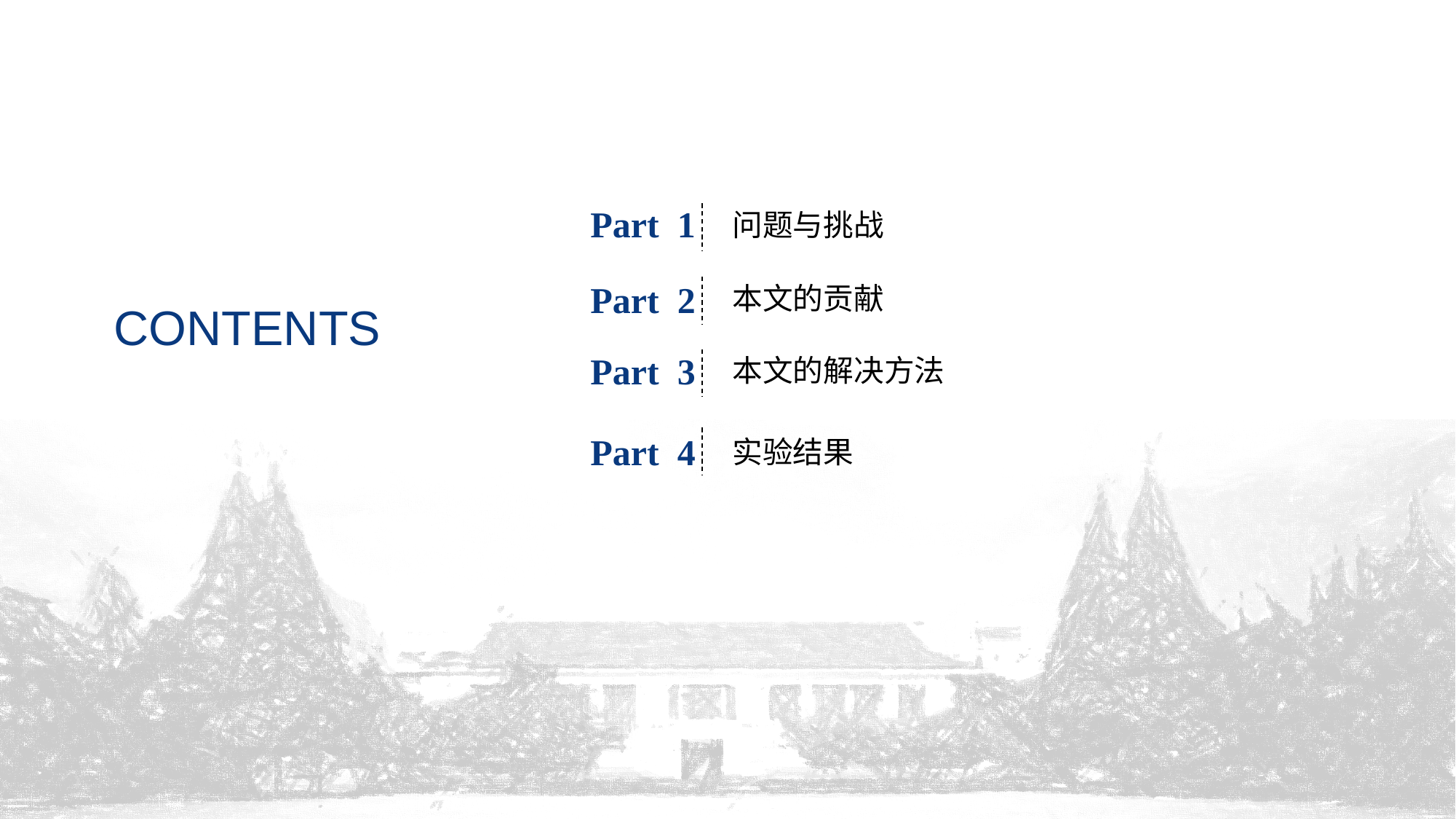

Part  1

问题与挑战
Part  2

本文的贡献
Part  3
本文的解决方法

Part  4

实验结果